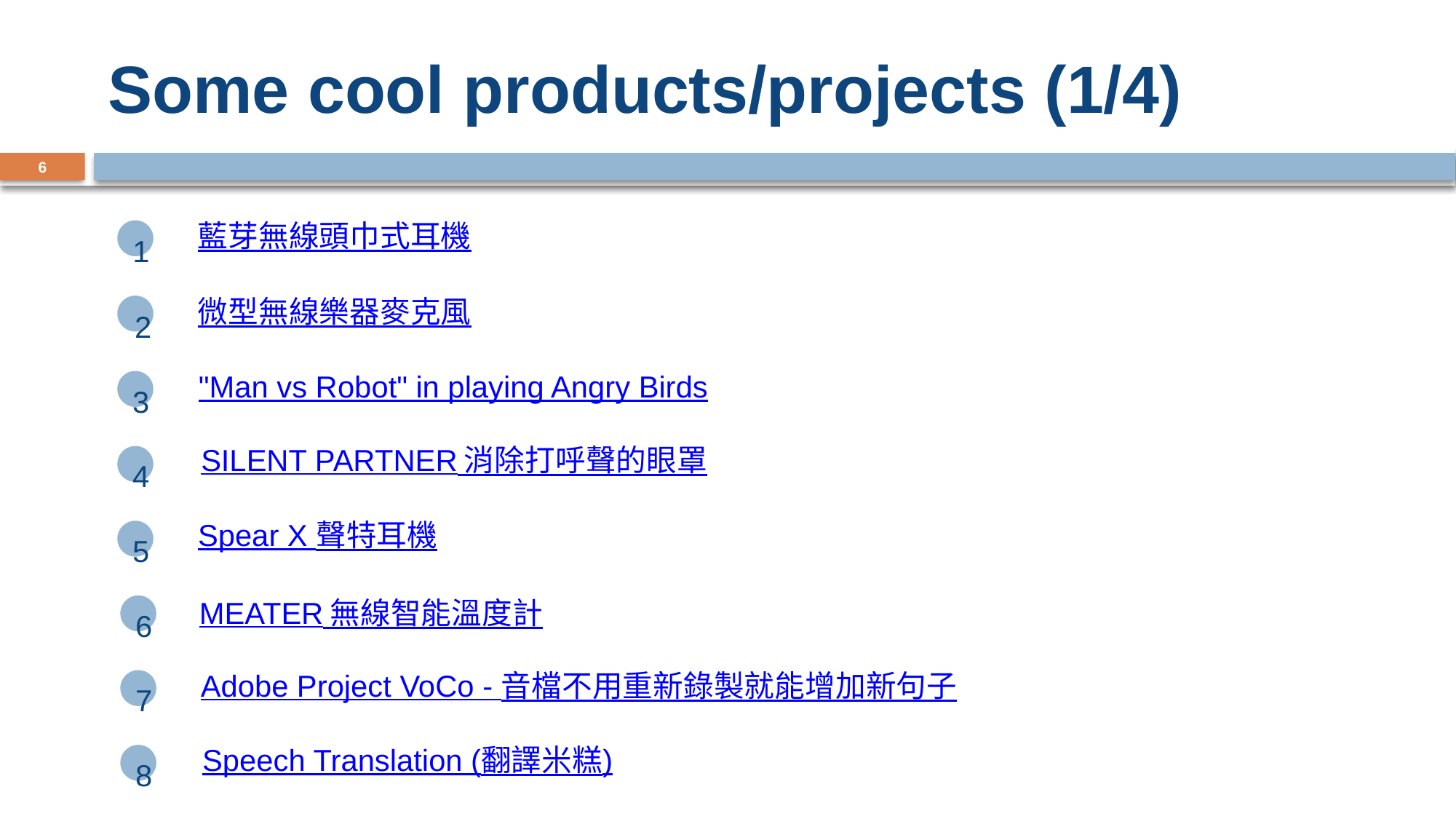

# Some cool products/projects (1/4)
6

1
藍芽無線頭巾式耳機

2
微型無線樂器麥克風
"Man vs Robot" in playing Angry Birds

3
SILENT PARTNER 消除打呼聲的眼罩

4
Spear X 聲特耳機

5

6
MEATER 無線智能溫度計

7
Adobe Project VoCo - 音檔不用重新錄製就能增加新句子

8
Speech Translation (翻譯米糕)